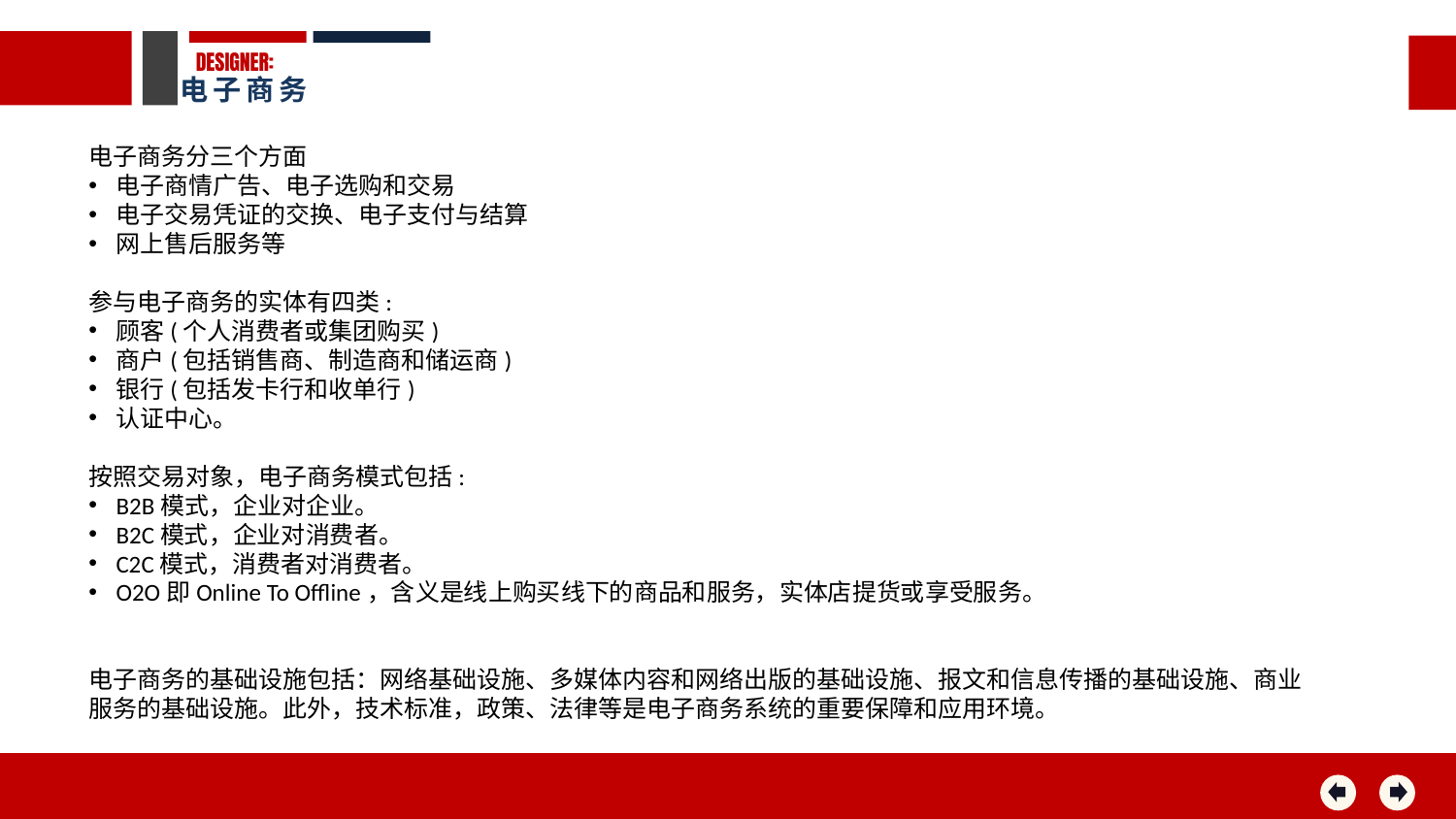

DESIGNER:
电子商务
电子商务分三个方面
电子商情广告、电子选购和交易
电子交易凭证的交换、电子支付与结算
网上售后服务等

参与电子商务的实体有四类:
顾客(个人消费者或集团购买)
商户(包括销售商、制造商和储运商)
银行(包括发卡行和收单行)
认证中心。

按照交易对象，电子商务模式包括:
B2B模式，企业对企业。
B2C模式，企业对消费者。
C2C模式，消费者对消费者。
O2O即Online To Offline，含义是线上购买线下的商品和服务，实体店提货或享受服务。

电子商务的基础设施包括：网络基础设施、多媒体内容和网络出版的基础设施、报文和信息传播的基础设施、商业服务的基础设施。此外，技术标准，政策、法律等是电子商务系统的重要保障和应用环境。